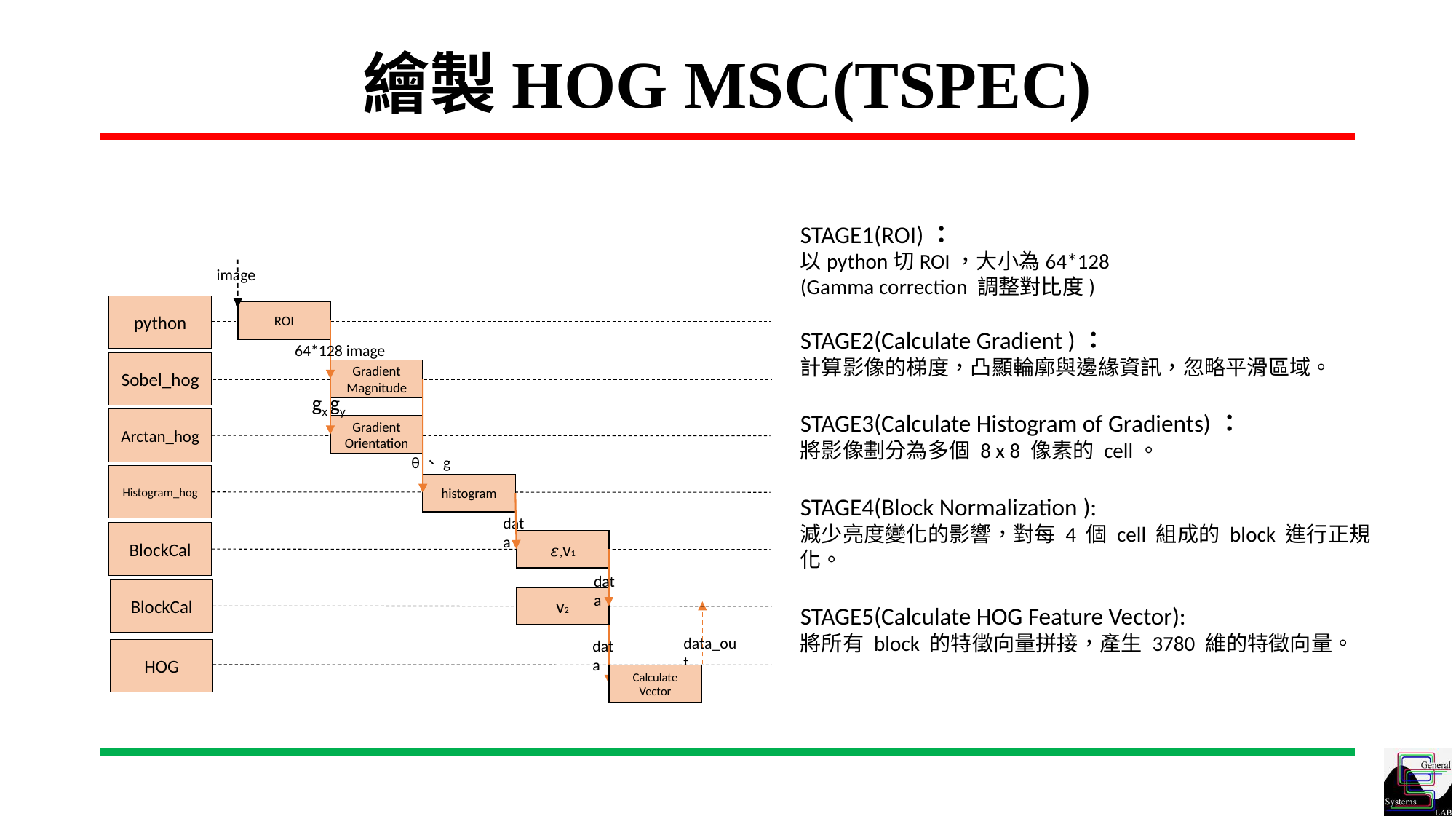

# 繪製HOG MSC(TSPEC)
STAGE1(ROI)：
以python切ROI，大小為64*128
(Gamma correction 調整對比度)

STAGE2(Calculate Gradient )：
計算影像的梯度，凸顯輪廓與邊緣資訊，忽略平滑區域。

STAGE3(Calculate Histogram of Gradients)：
將影像劃分為多個 8 x 8 像素的 cell。

STAGE4(Block Normalization ):
減少亮度變化的影響，對每 4 個 cell 組成的 block 進行正規化。

STAGE5(Calculate HOG Feature Vector):
將所有 block 的特徵向量拼接，產生 3780 維的特徵向量。

image
python
ROI
64*128 image
Sobel_hog
Gradient Magnitude
gx gy
Arctan_hog
Gradient Orientation
θ、g
Histogram_hog
histogram
data
BlockCal
𝜀,v1
data
BlockCal
v2
data_out
data
HOG
Calculate Vector